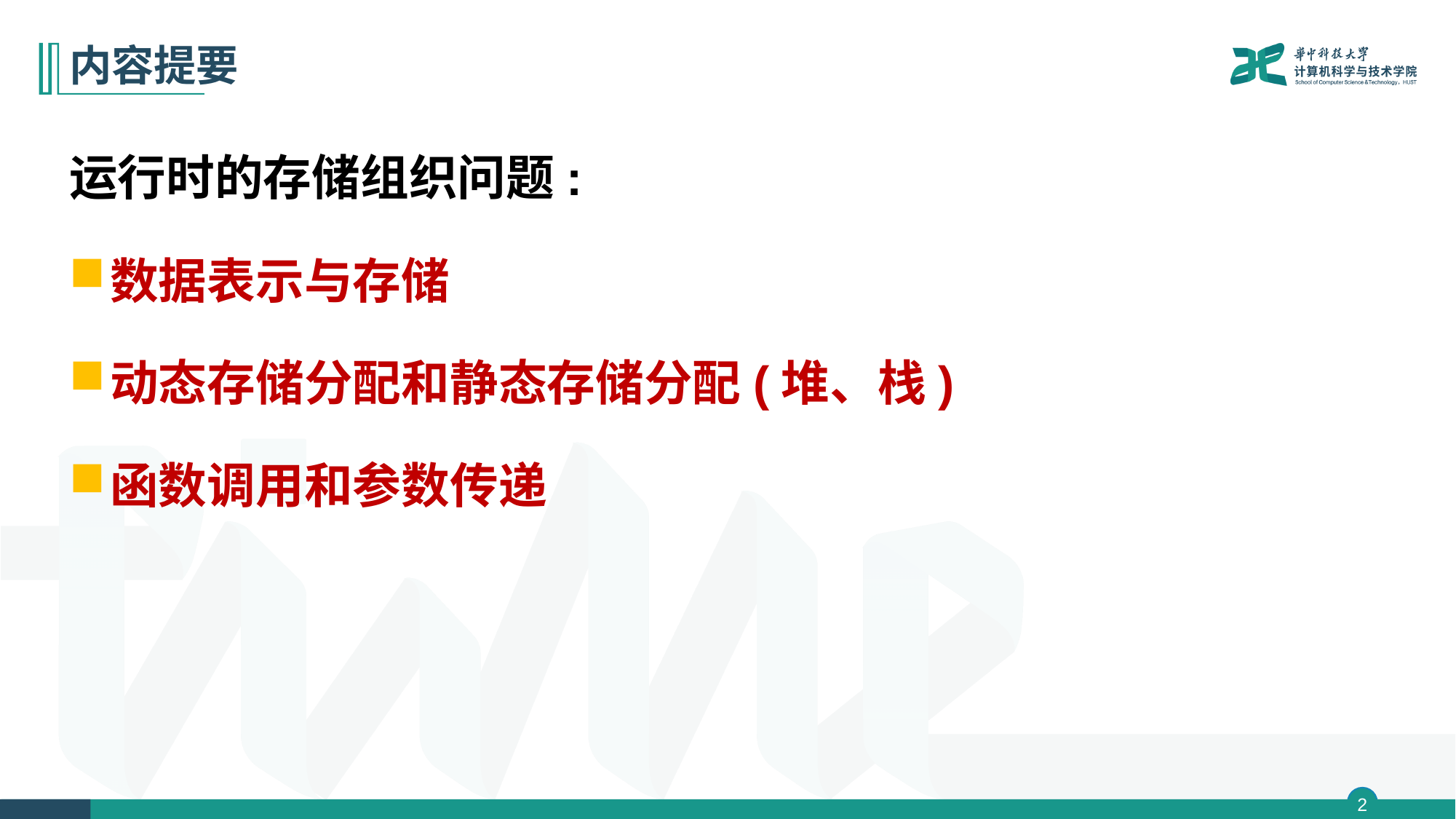

# 内容提要
运行时的存储组织问题:
数据表示与存储
动态存储分配和静态存储分配(堆、栈)
函数调用和参数传递